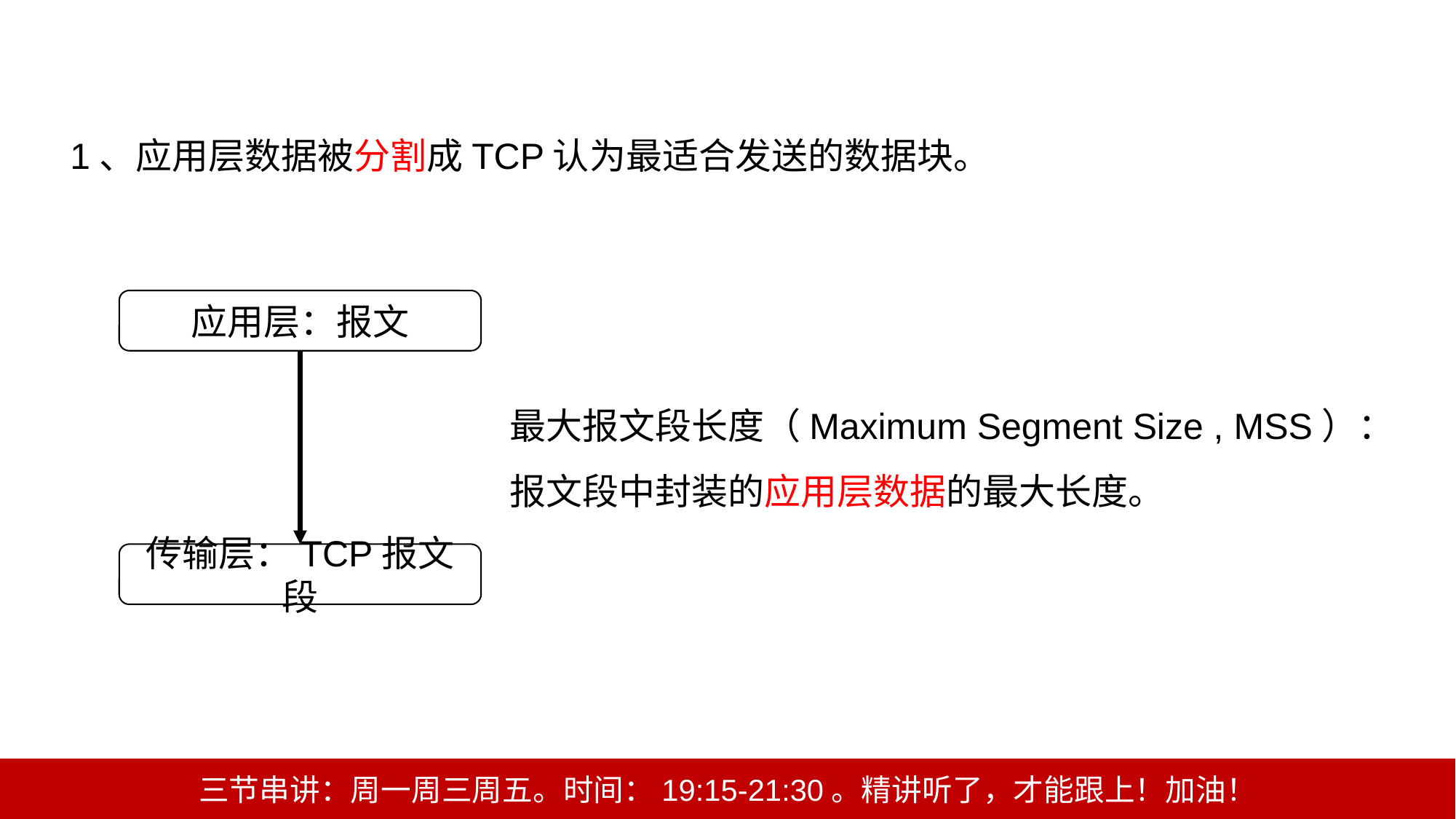

1、应用层数据被分割成TCP认为最适合发送的数据块。
应用层：报文
最大报文段长度（Maximum Segment Size , MSS）：报文段中封装的应用层数据的最大长度。
传输层：TCP报文段
三节串讲：周一周三周五。时间：19:15-21:30。精讲听了，才能跟上！加油！